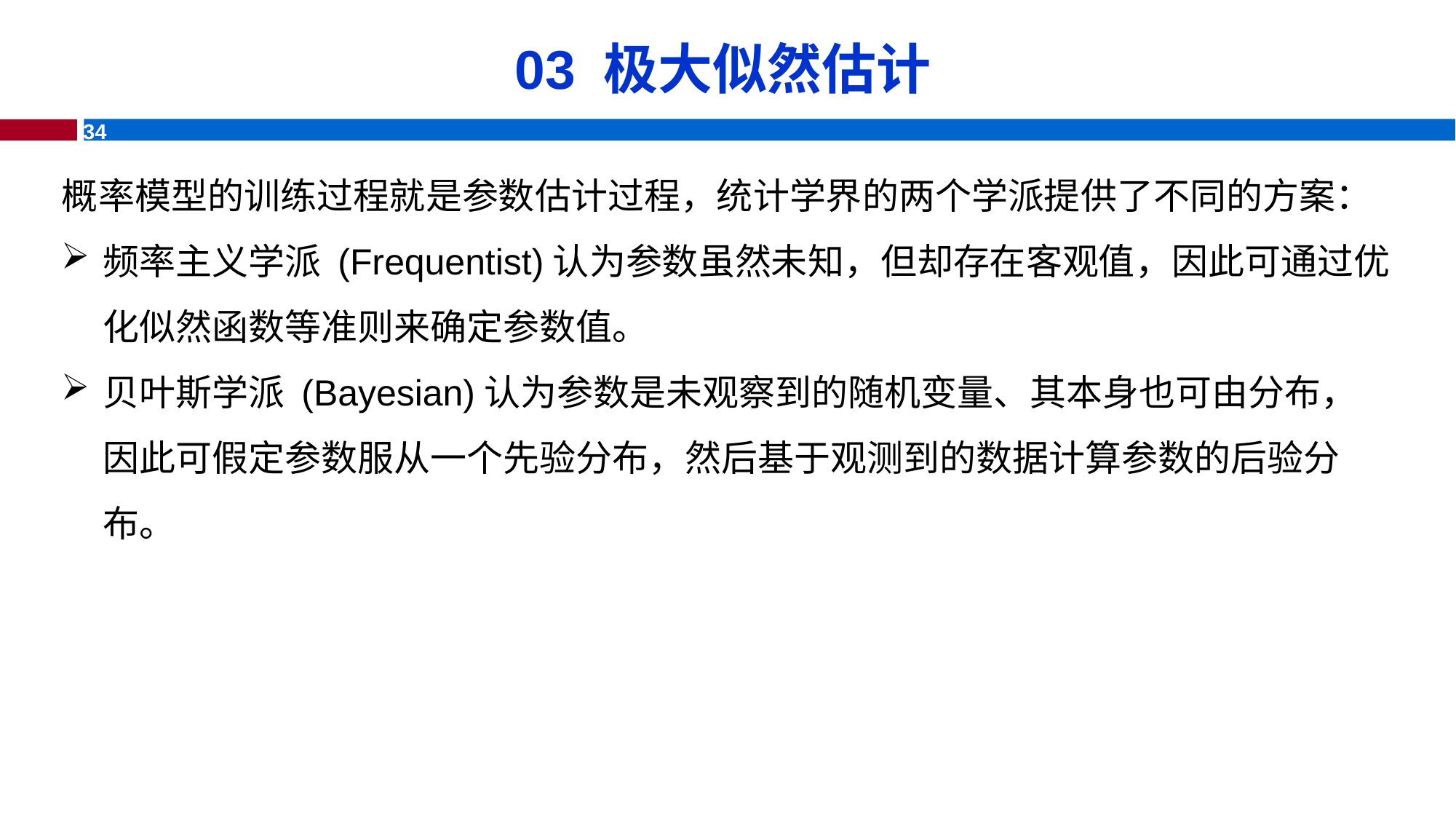

# 03 极大似然估计
概率模型的训练过程就是参数估计过程，统计学界的两个学派提供了不同的方案：
频率主义学派 (Frequentist)认为参数虽然未知，但却存在客观值，因此可通过优化似然函数等准则来确定参数值。
贝叶斯学派 (Bayesian)认为参数是未观察到的随机变量、其本身也可由分布，因此可假定参数服从一个先验分布，然后基于观测到的数据计算参数的后验分布。